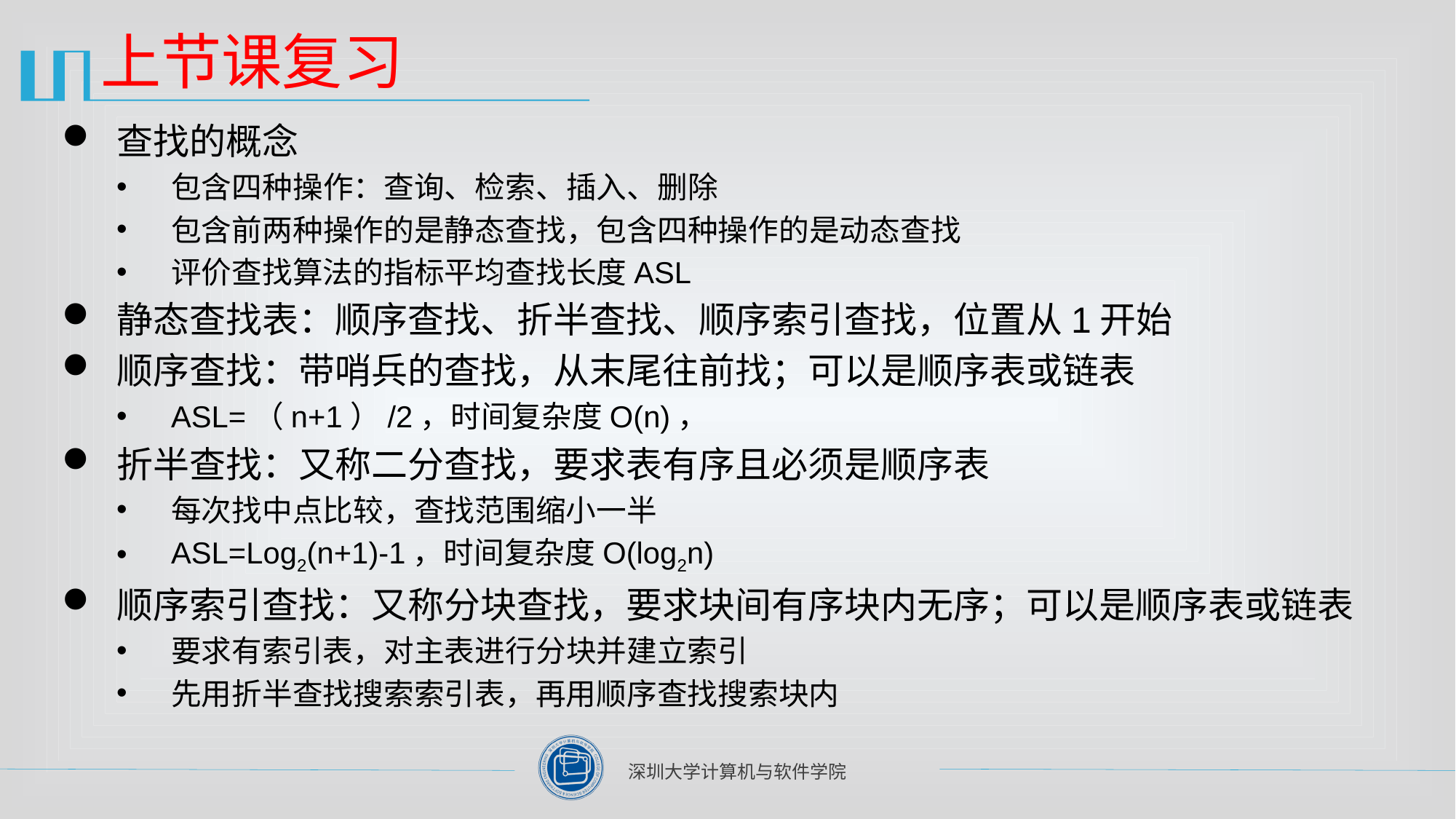

# 上节课复习
查找的概念
包含四种操作：查询、检索、插入、删除
包含前两种操作的是静态查找，包含四种操作的是动态查找
评价查找算法的指标平均查找长度ASL
静态查找表：顺序查找、折半查找、顺序索引查找，位置从1开始
顺序查找：带哨兵的查找，从末尾往前找；可以是顺序表或链表
ASL=（n+1）/2，时间复杂度O(n)，
折半查找：又称二分查找，要求表有序且必须是顺序表
每次找中点比较，查找范围缩小一半
ASL=Log2(n+1)-1，时间复杂度O(log2n)
顺序索引查找：又称分块查找，要求块间有序块内无序；可以是顺序表或链表
要求有索引表，对主表进行分块并建立索引
先用折半查找搜索索引表，再用顺序查找搜索块内

36